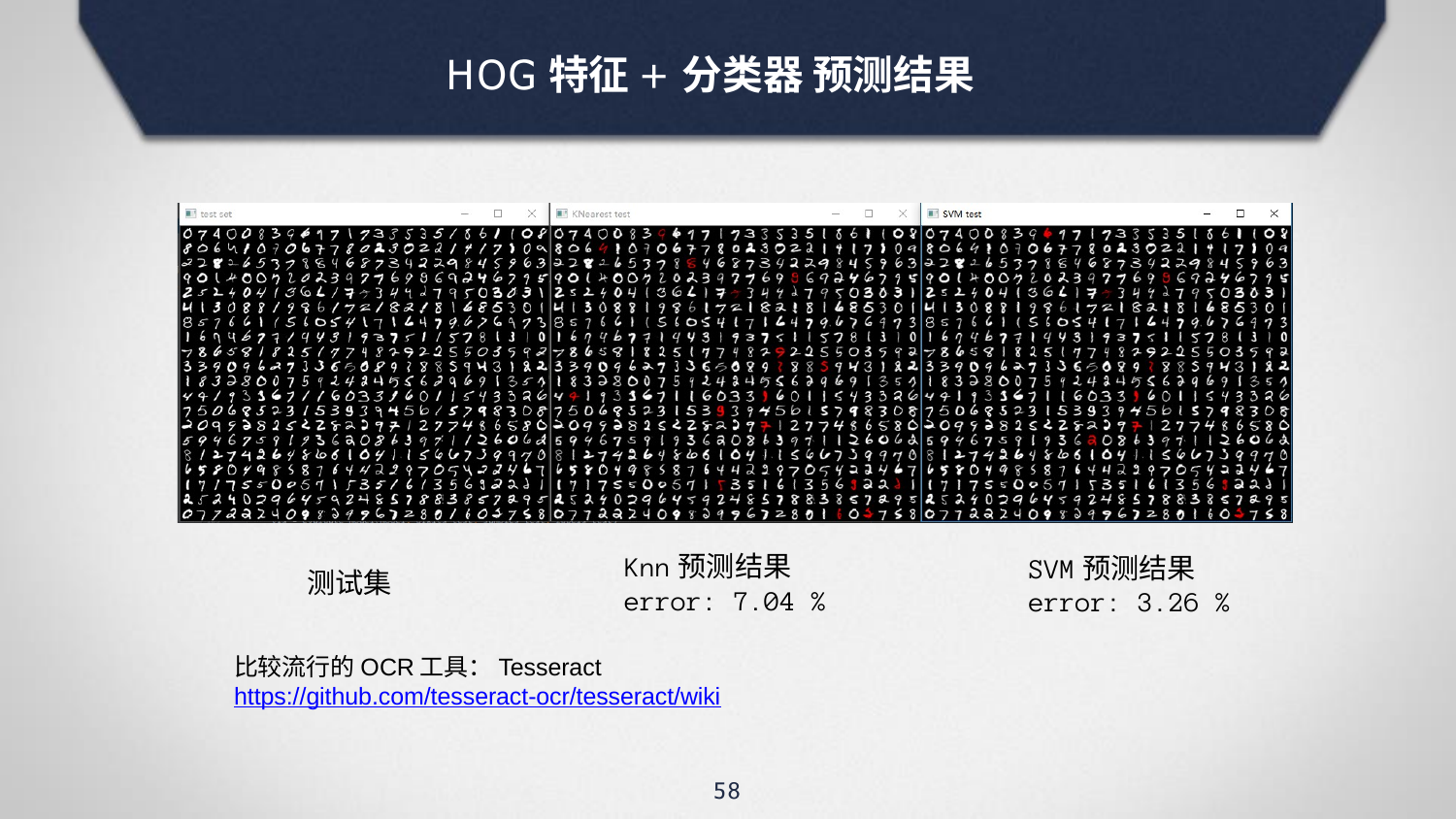

# HOG特征+分类器 预测结果

Knn预测结果 error: 7.04 %
SVM预测结果 error: 3.26 %
测试集
比较流行的OCR工具：Tesseract
https://github.com/tesseract-ocr/tesseract/wiki
58